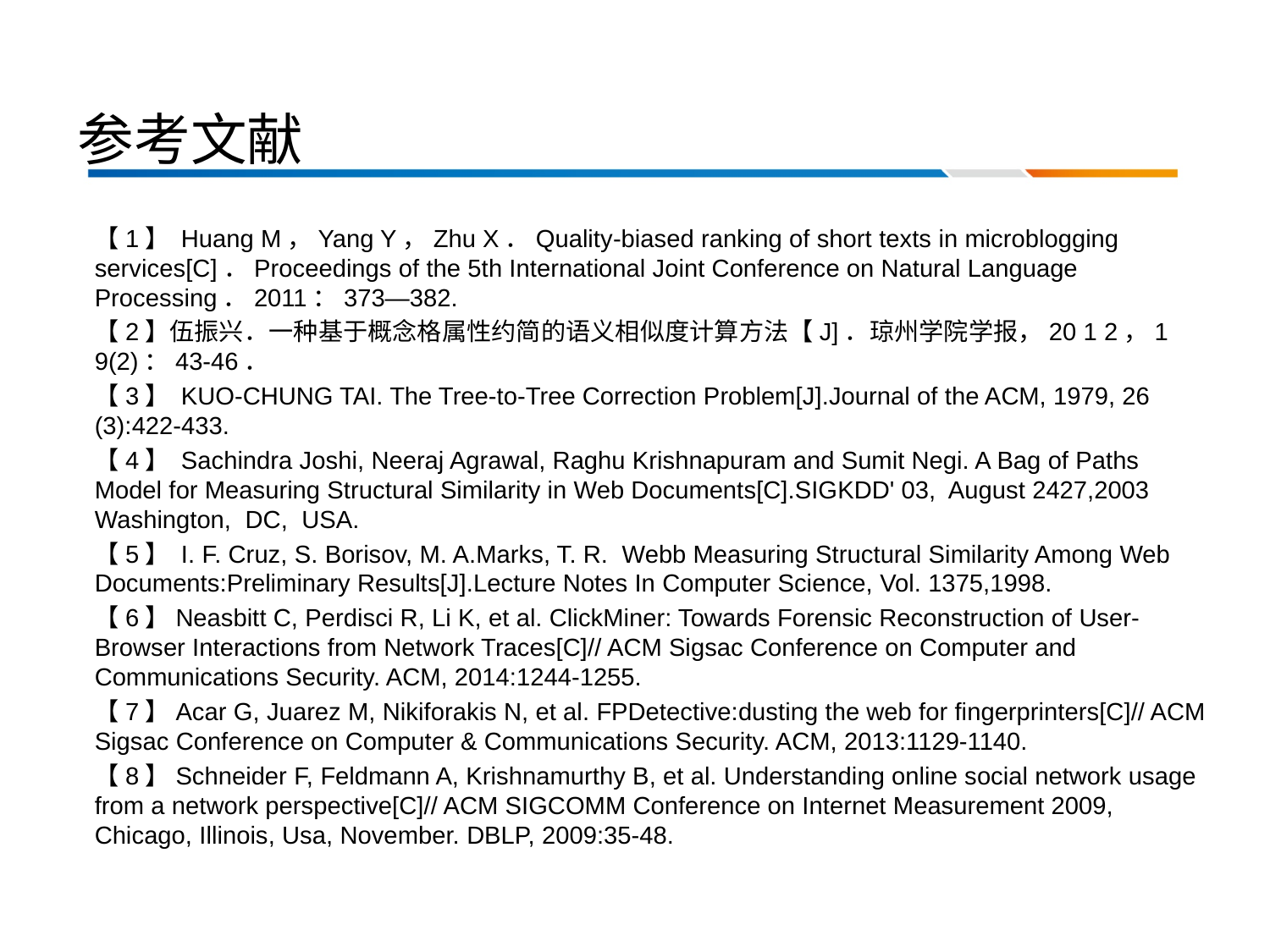

参考文献
【1】 Huang M，Yang Y，Zhu X．Quality-biased ranking of short texts in microblogging services[C]．Proceedings of the 5th International Joint Conference on Natural Language Processing．2011：373—382.
【2】伍振兴．一种基于概念格属性约简的语义相似度计算方法【J]．琼州学院学报，20 1 2，1 9(2)：43-46．
【3】 KUO-CHUNG TAI. The Tree-to-Tree Correction Problem[J].Journal of the ACM, 1979, 26 (3):422-433.
【4】 Sachindra Joshi, Neeraj Agrawal, Raghu Krishnapuram and Sumit Negi. A Bag of Paths Model for Measuring Structural Similarity in Web Documents[C].SIGKDD' 03,  August 2427,2003  Washington,  DC,  USA.
【5】 I. F. Cruz, S. Borisov, M. A.Marks, T. R.  Webb Measuring Structural Similarity Among Web Documents:Preliminary Results[J].Lecture Notes In Computer Science, Vol. 1375,1998.
【6】Neasbitt C, Perdisci R, Li K, et al. ClickMiner: Towards Forensic Reconstruction of User-Browser Interactions from Network Traces[C]// ACM Sigsac Conference on Computer and Communications Security. ACM, 2014:1244-1255.
【7】Acar G, Juarez M, Nikiforakis N, et al. FPDetective:dusting the web for fingerprinters[C]// ACM Sigsac Conference on Computer & Communications Security. ACM, 2013:1129-1140.
【8】Schneider F, Feldmann A, Krishnamurthy B, et al. Understanding online social network usage from a network perspective[C]// ACM SIGCOMM Conference on Internet Measurement 2009, Chicago, Illinois, Usa, November. DBLP, 2009:35-48.